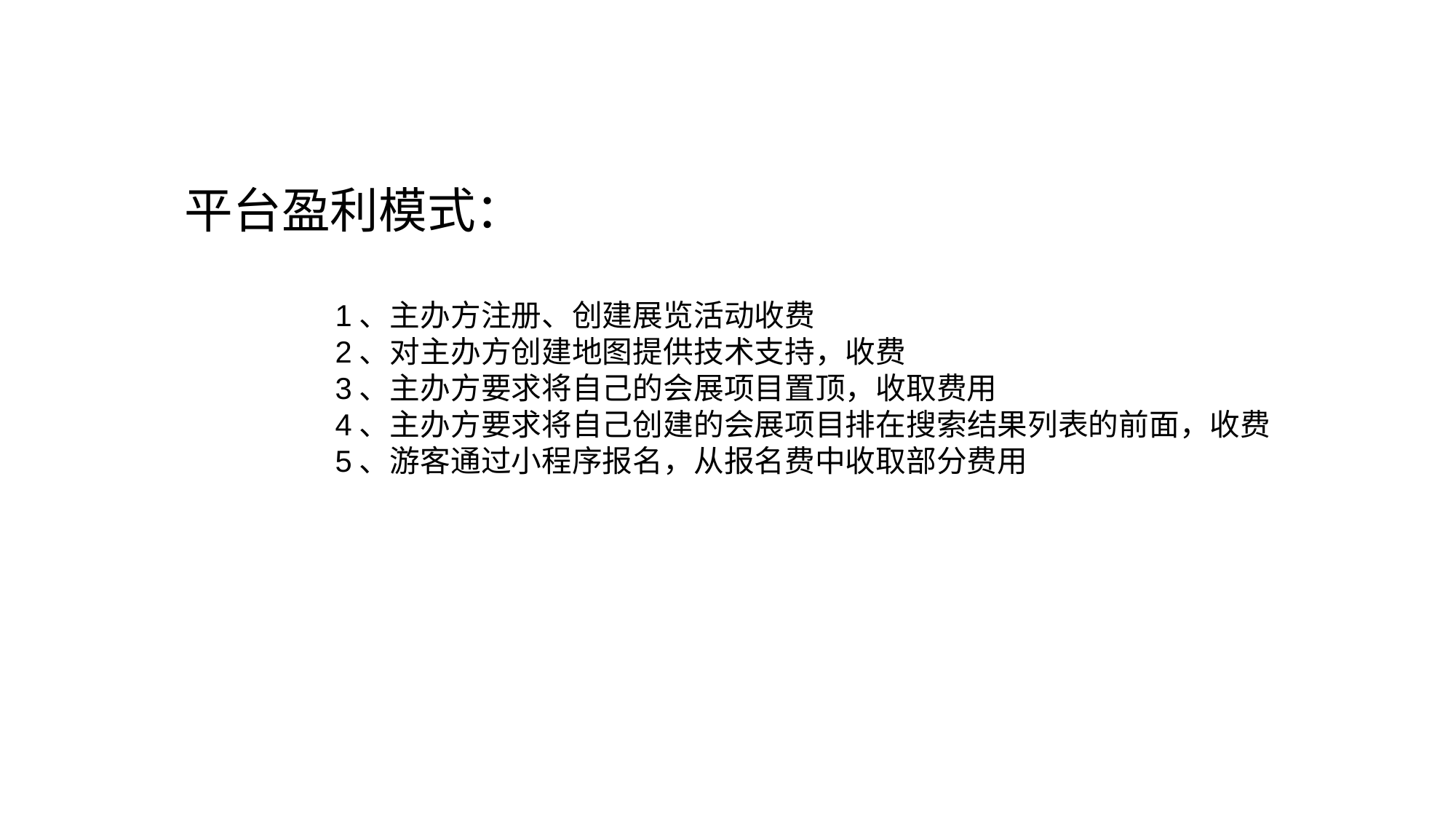

平台盈利模式：

                  1、主办方注册、创建展览活动收费
                  2、对主办方创建地图提供技术支持，收费
                  3、主办方要求将自己的会展项目置顶，收取费用
                  4、主办方要求将自己创建的会展项目排在搜索结果列表的前面，收费
                  5、游客通过小程序报名，从报名费中收取部分费用